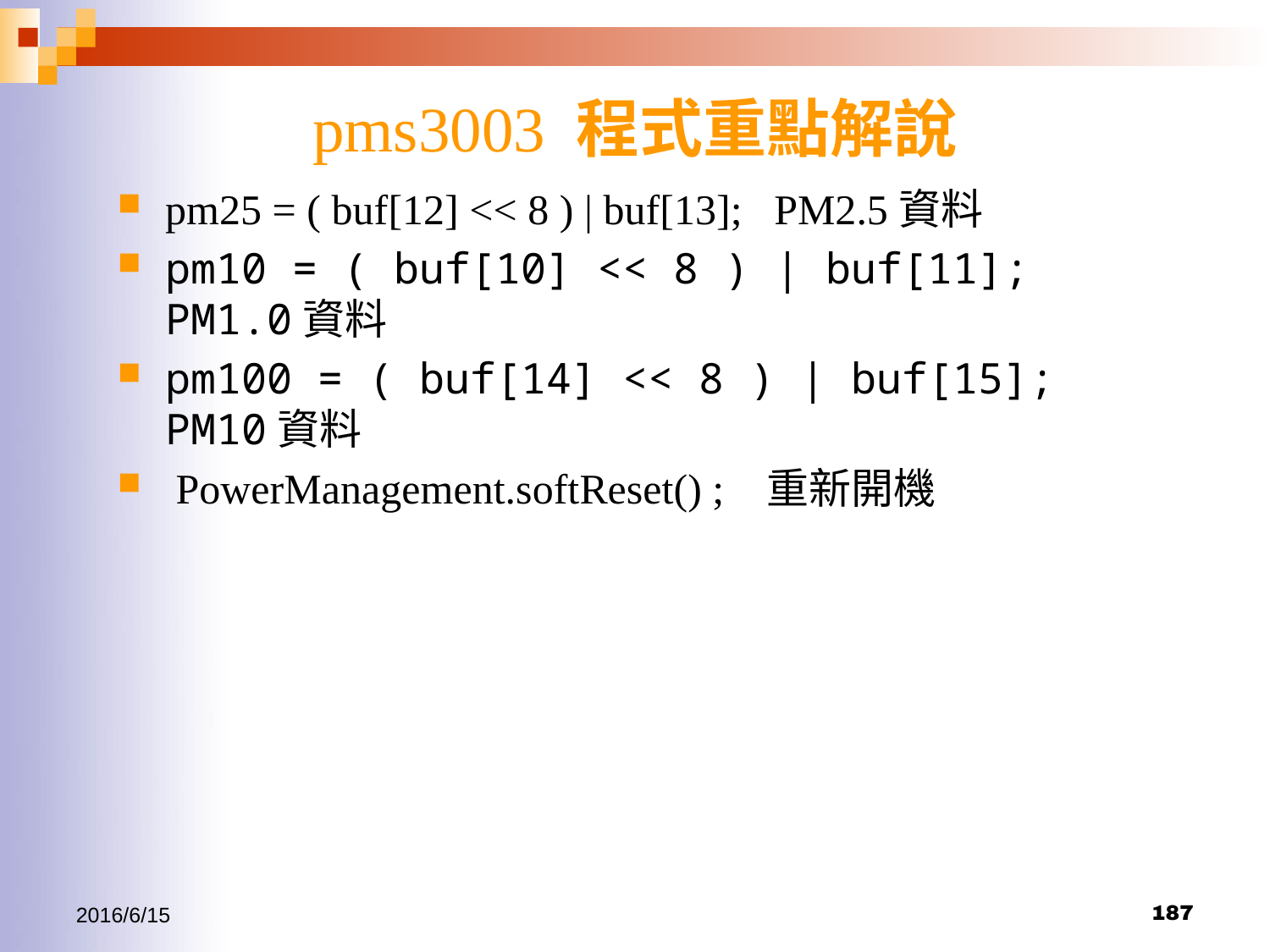

# pms3003 程式重點解說
pm25 = ( buf[12] << 8 ) | buf[13];   PM2.5資料
pm10 = ( buf[10] << 8 ) | buf[11];  PM1.0資料
pm100 = ( buf[14] << 8 ) | buf[15]; PM10資料
 PowerManagement.softReset() ;   重新開機

2016/6/15
187